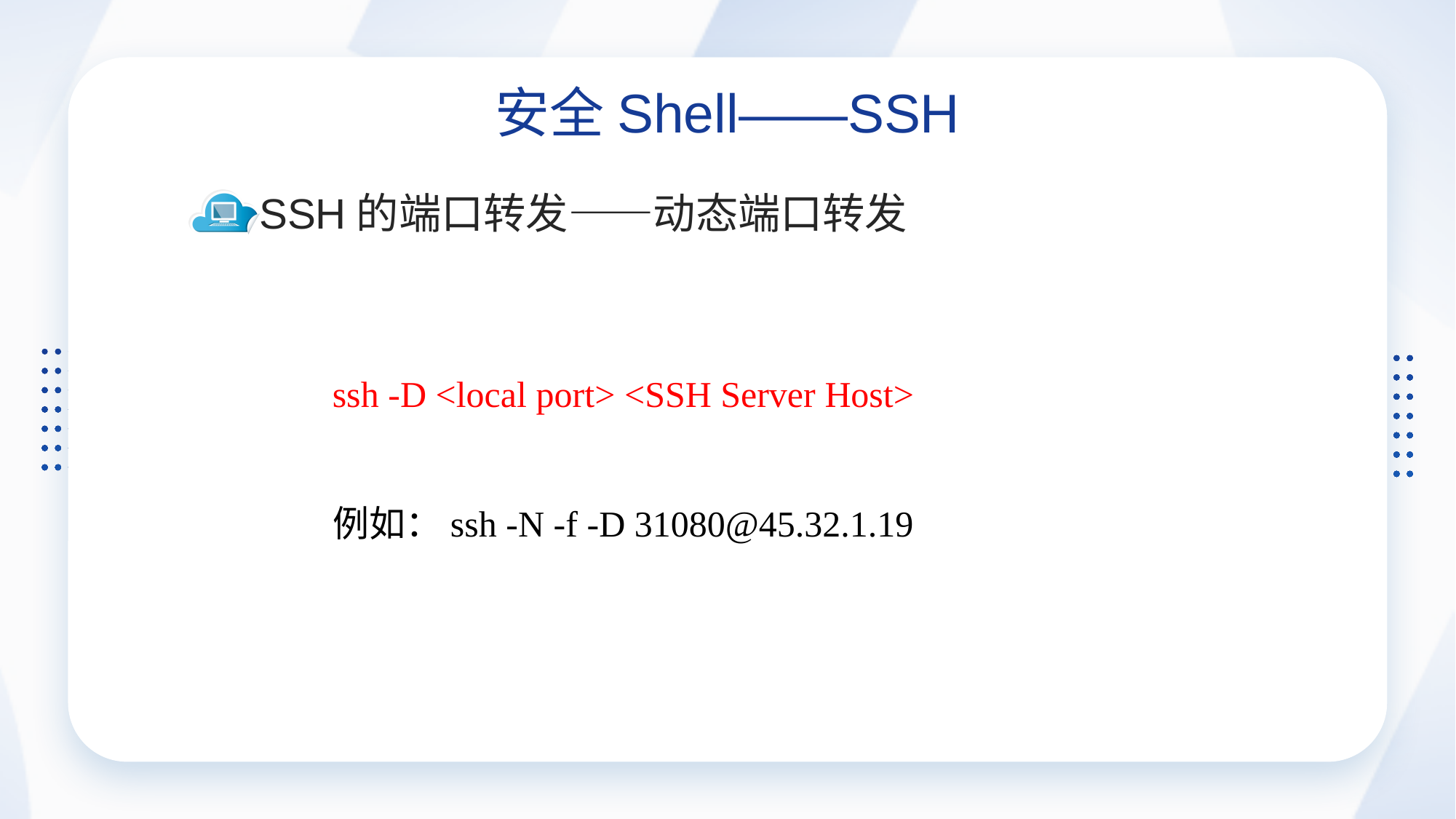

安全Shell——SSH
SSH的端口转发——动态端口转发
ssh -D <local port> <SSH Server Host>
例如：ssh -N -f -D 31080@45.32.1.19